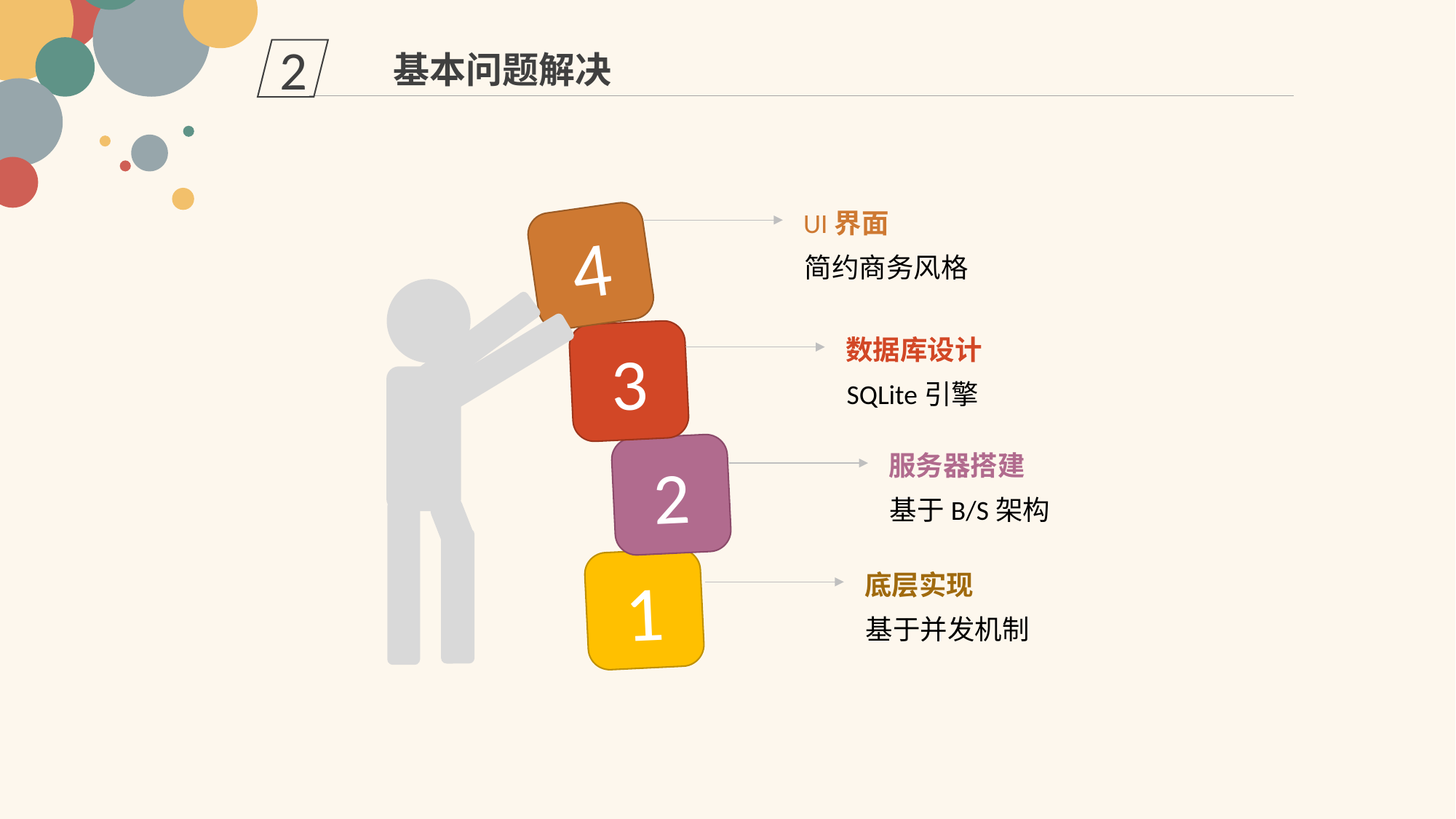

2
基本问题解决
UI界面
4
简约商务风格

数据库设计
3
SQLite引擎
服务器搭建
2
基于B/S架构
1
底层实现
基于并发机制